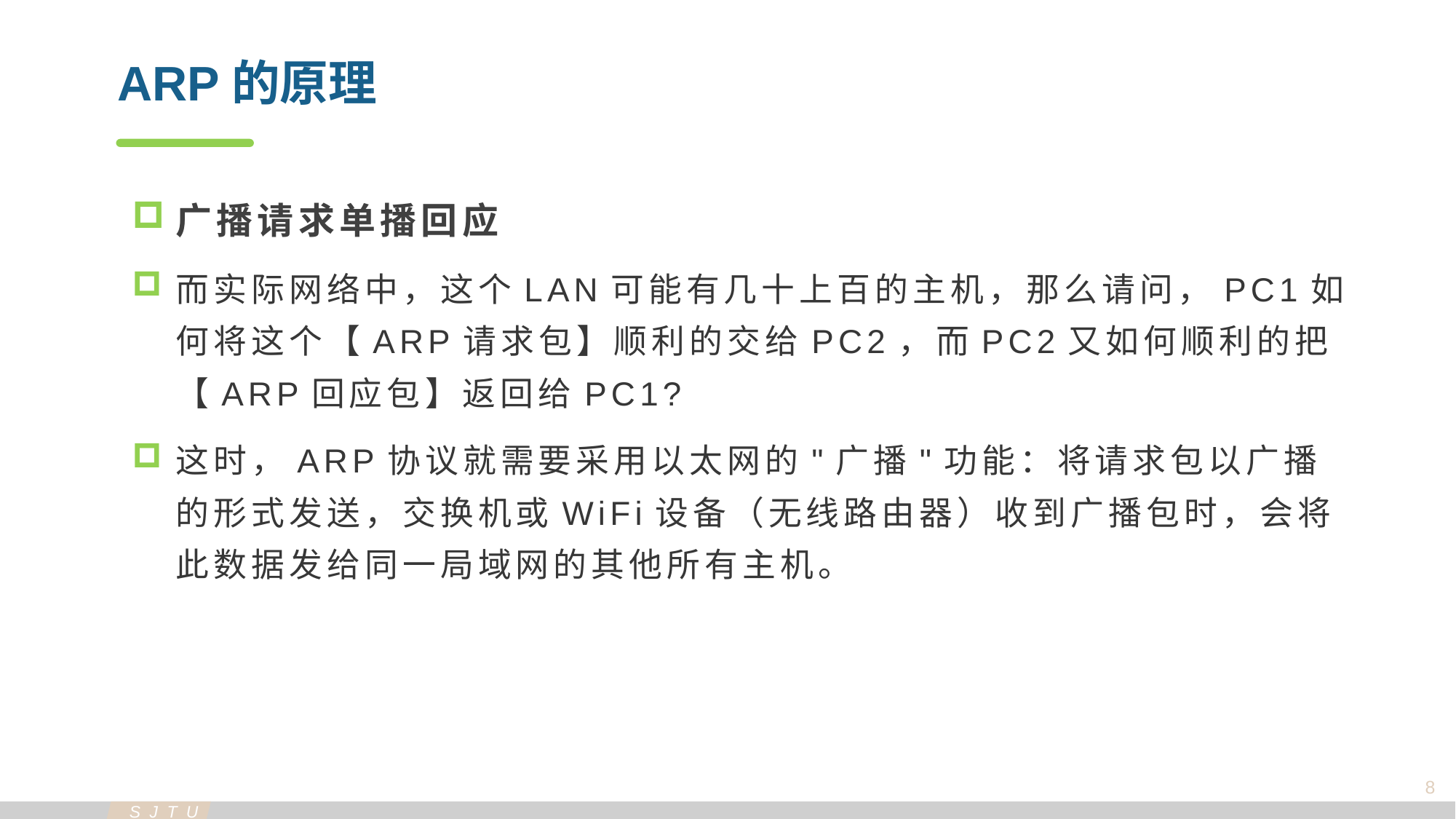

ARP的原理
广播请求单播回应
而实际网络中，这个LAN可能有几十上百的主机，那么请问，PC1如何将这个【ARP请求包】顺利的交给PC2，而PC2又如何顺利的把【ARP回应包】返回给PC1?
这时，ARP协议就需要采用以太网的"广播"功能：将请求包以广播的形式发送，交换机或WiFi设备（无线路由器）收到广播包时，会将此数据发给同一局域网的其他所有主机。
8